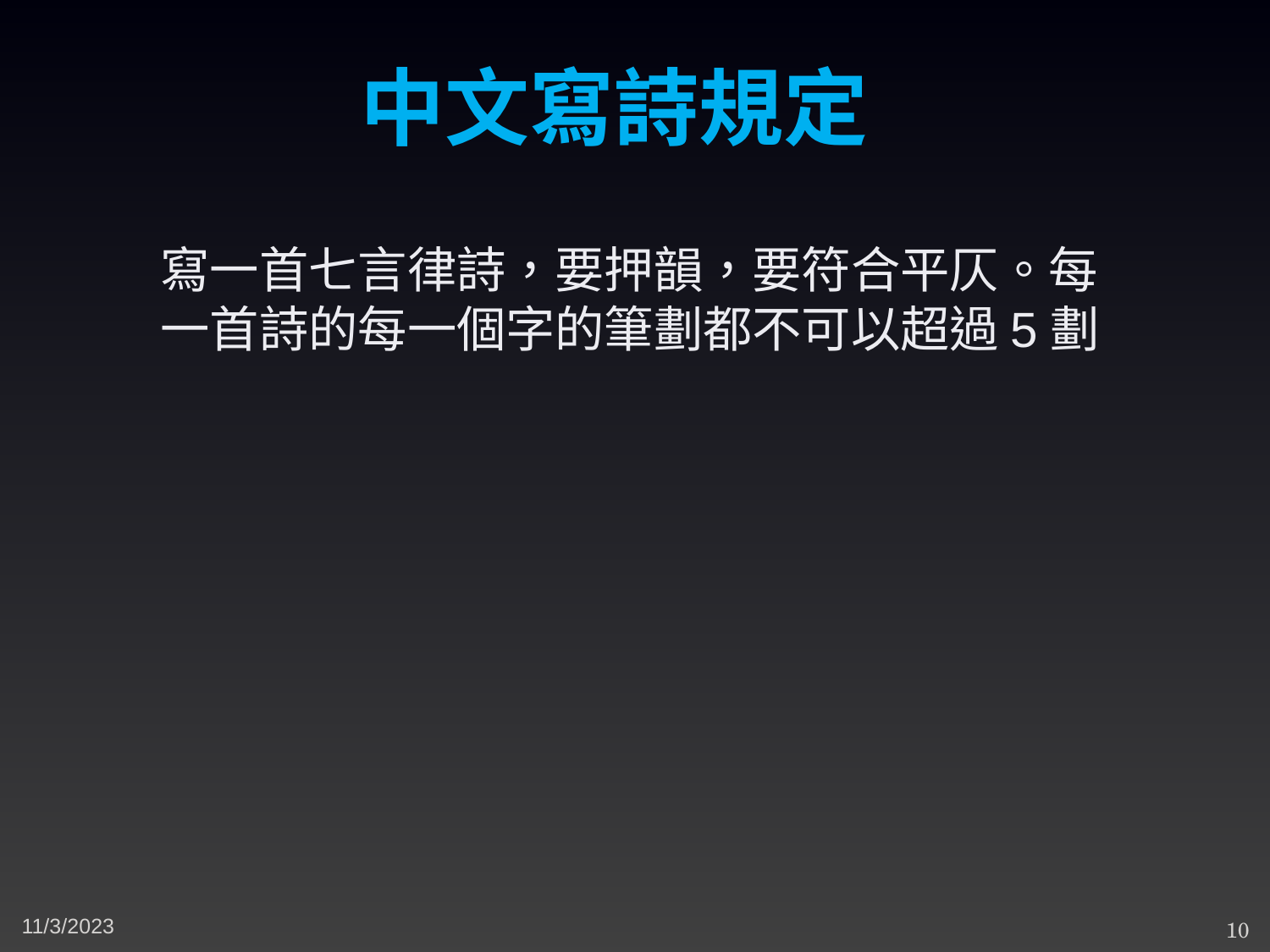

中文寫詩規定
寫一首七言律詩，要押韻，要符合平仄。每一首詩的每一個字的筆劃都不可以超過5劃
11/3/2023
10